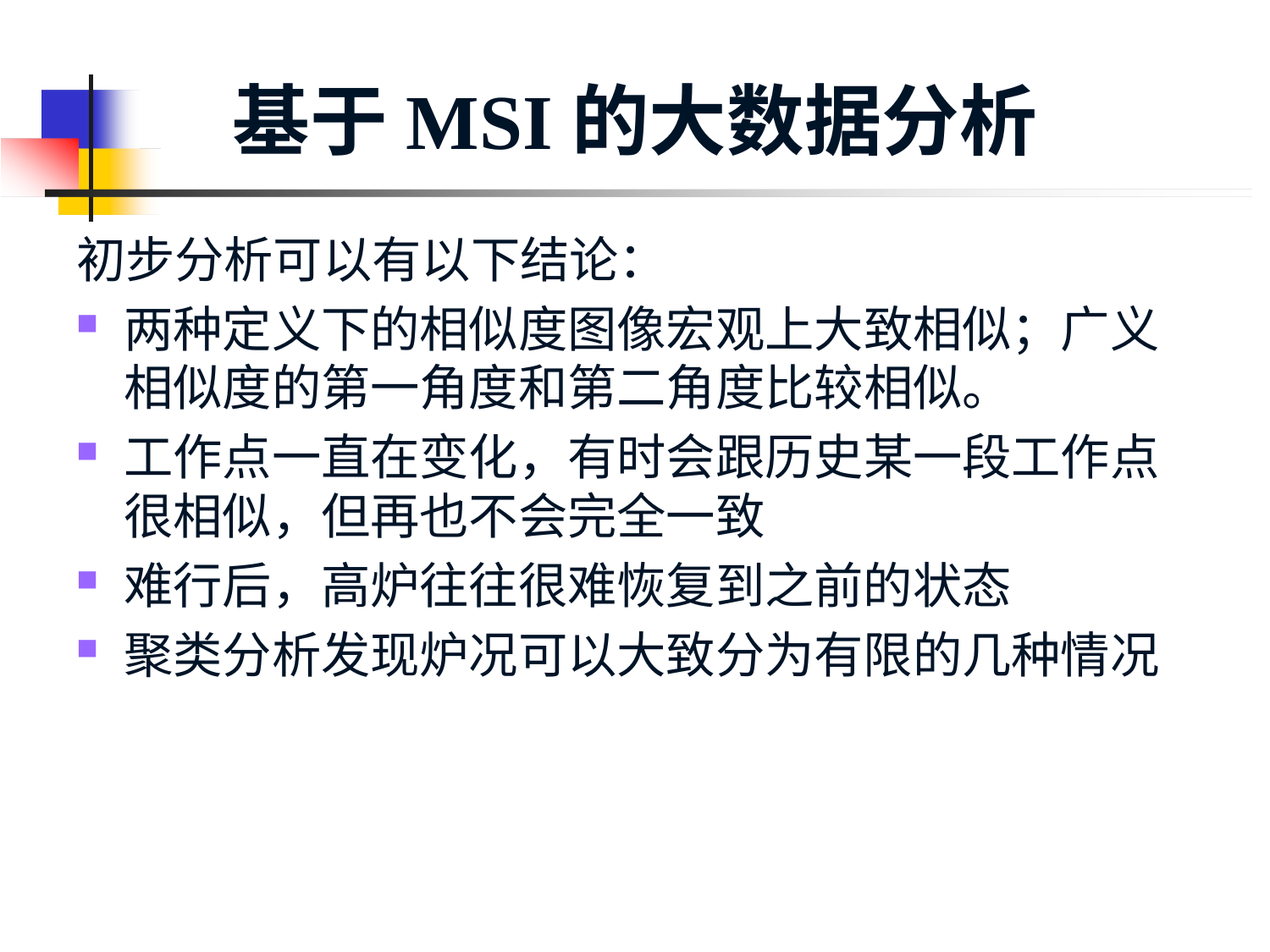

# 基于MSI的大数据分析
初步分析可以有以下结论：
两种定义下的相似度图像宏观上大致相似；广义相似度的第一角度和第二角度比较相似。
工作点一直在变化，有时会跟历史某一段工作点很相似，但再也不会完全一致
难行后，高炉往往很难恢复到之前的状态
聚类分析发现炉况可以大致分为有限的几种情况